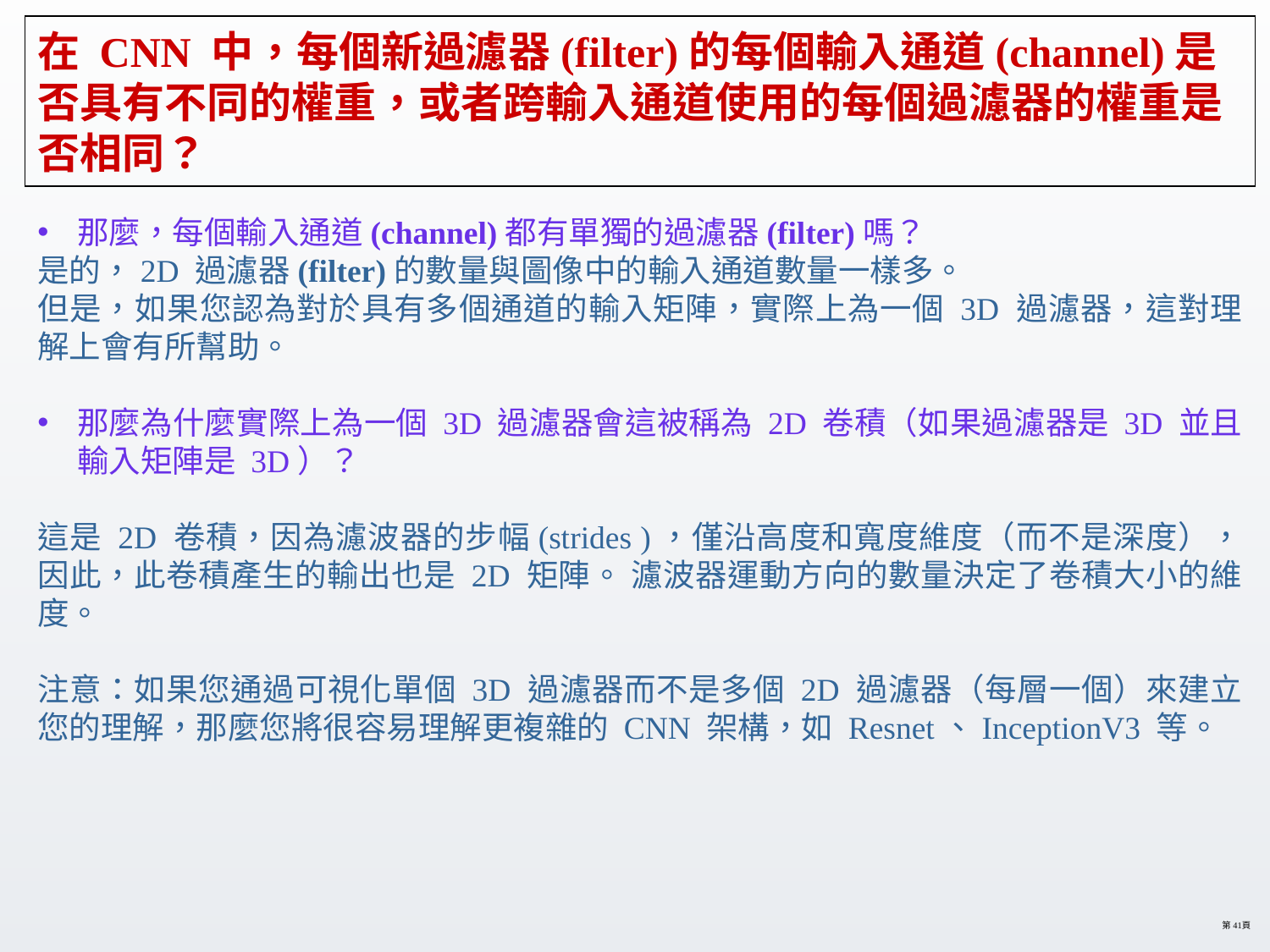

# 在 CNN 中，每個新過濾器(filter)的每個輸入通道(channel)是否具有不同的權重，或者跨輸入通道使用的每個過濾器的權重是否相同？
那麼，每個輸入通道(channel)都有單獨的過濾器(filter)嗎？
是的，2D 過濾器(filter)的數量與圖像中的輸入通道數量一樣多。
但是，如果您認為對於具有多個通道的輸入矩陣，實際上為一個 3D 過濾器，這對理解上會有所幫助。

那麼為什麼實際上為一個 3D 過濾器會這被稱為 2D 卷積（如果過濾器是 3D 並且輸入矩陣是 3D）？

這是 2D 卷積，因為濾波器的步幅(strides )，僅沿高度和寬度維度（而不是深度），因此，此卷積產生的輸出也是 2D 矩陣。 濾波器運動方向的數量決定了卷積大小的維度。

注意：如果您通過可視化單個 3D 過濾器而不是多個 2D 過濾器（每層一個）來建立您的理解，那麼您將很容易理解更複雜的 CNN 架構，如 Resnet、InceptionV3 等。